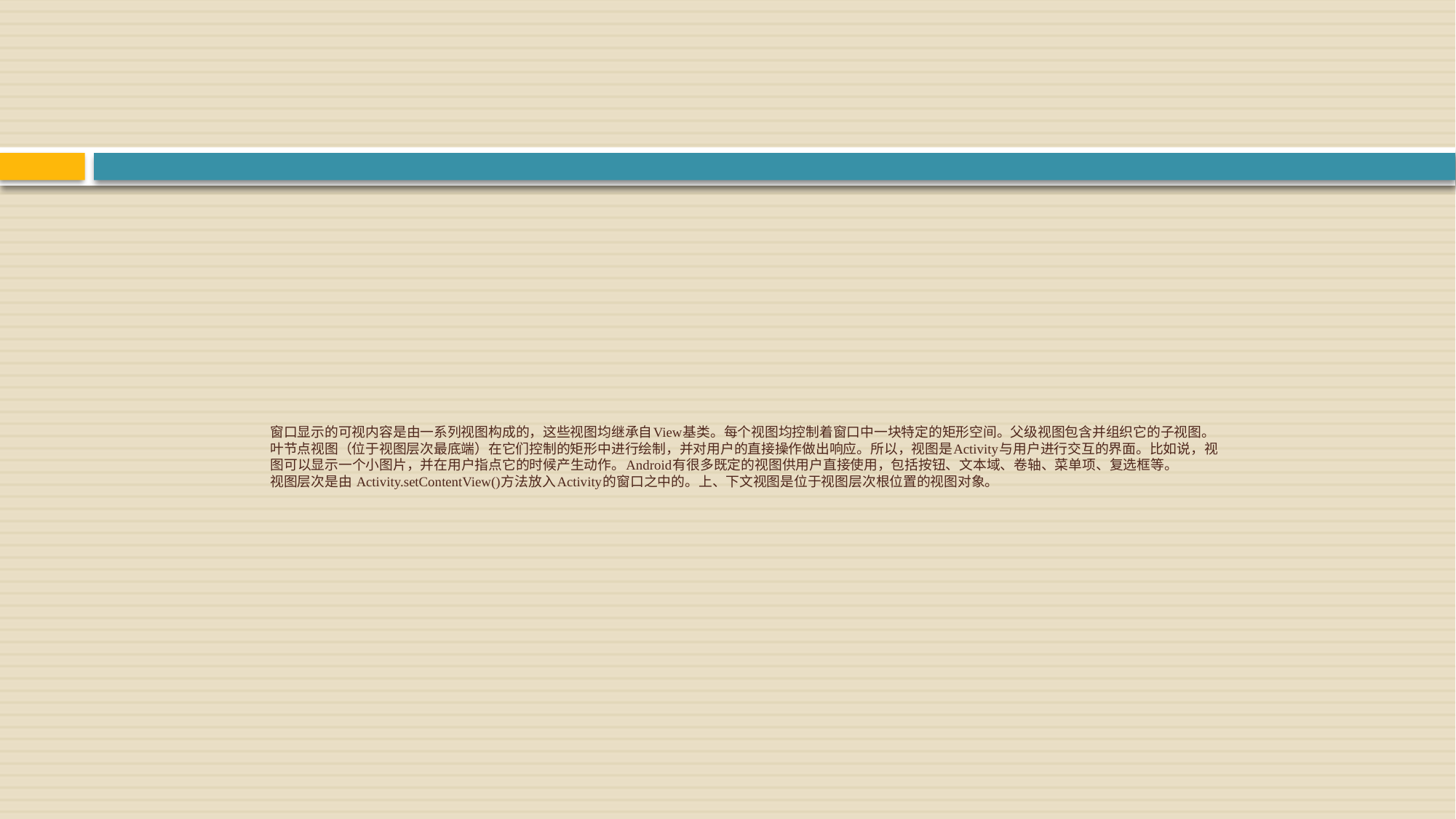

# 窗口显示的可视内容是由一系列视图构成的，这些视图均继承自View基类。每个视图均控制着窗口中一块特定的矩形空间。父级视图包含并组织它的子视图。叶节点视图（位于视图层次最底端）在它们控制的矩形中进行绘制，并对用户的直接操作做出响应。所以，视图是Activity与用户进行交互的界面。比如说，视图可以显示一个小图片，并在用户指点它的时候产生动作。Android有很多既定的视图供用户直接使用，包括按钮、文本域、卷轴、菜单项、复选框等。
视图层次是由 Activity.setContentView()方法放入Activity的窗口之中的。上、下文视图是位于视图层次根位置的视图对象。